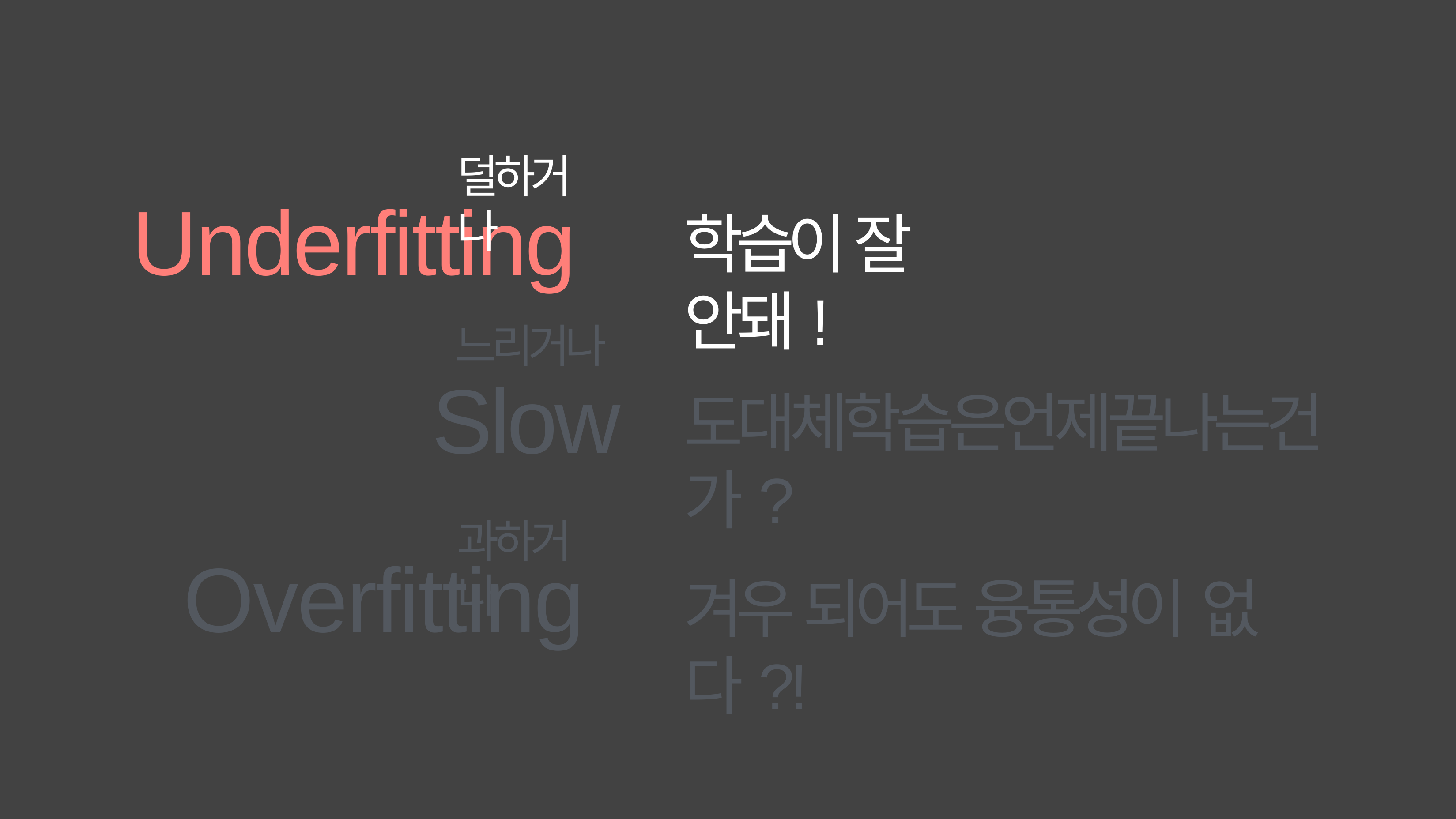

덜하거나
# Underfitting
학습이 잘 안돼!
느리거나
Slow
Overfitting
도대체학습은언제끝나는건가?
과하거나
겨우 되어도 융통성이 없다?!